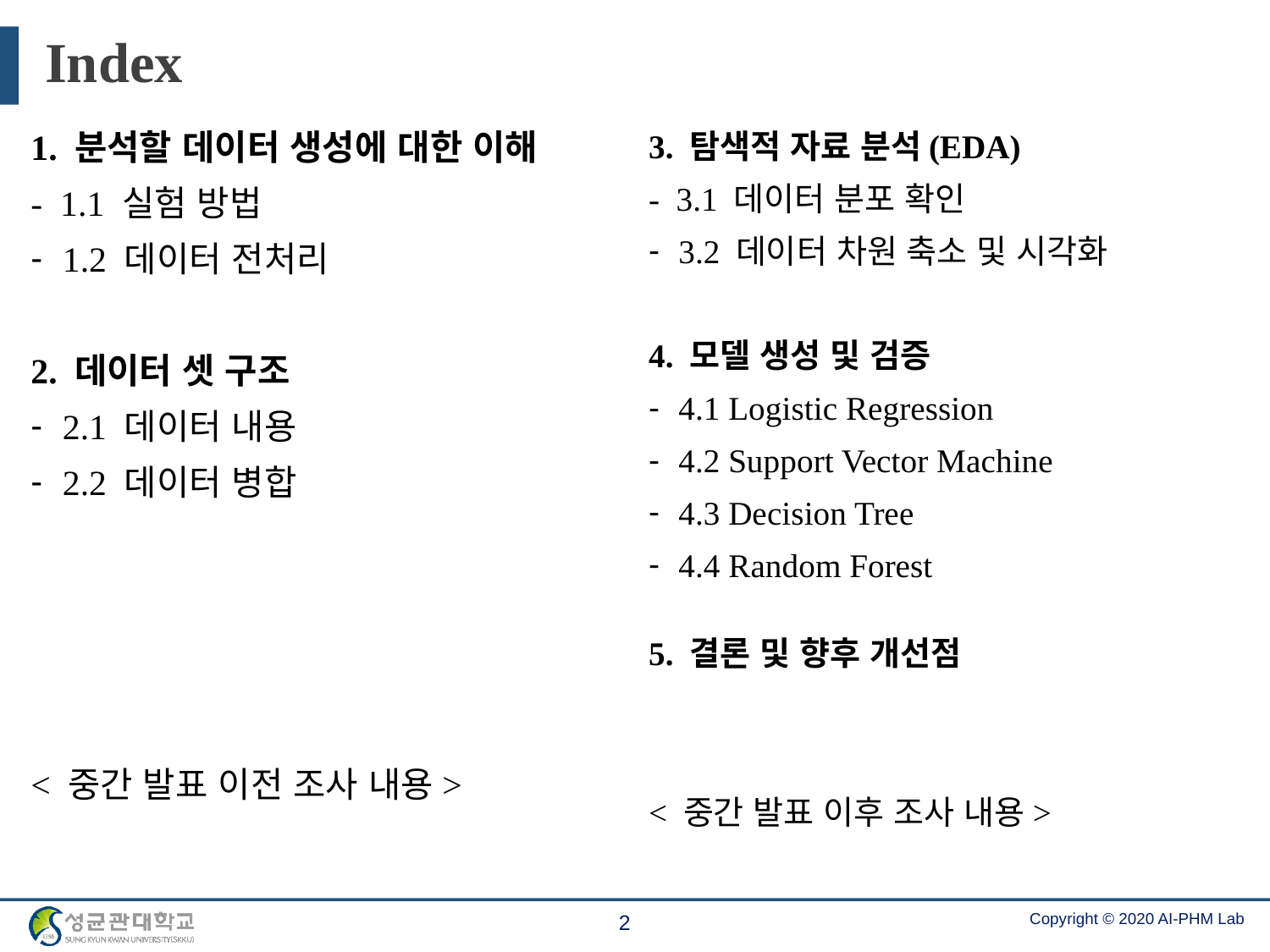

# Index
1. 분석할 데이터 생성에 대한 이해
-  1.1 실험 방법
1.2 데이터 전처리

2. 데이터 셋 구조
2.1 데이터 내용
2.2 데이터 병합

< 중간 발표 이전 조사 내용>
3. 탐색적 자료 분석(EDA)
-  3.1 데이터 분포 확인
3.2 데이터 차원 축소 및 시각화

4. 모델 생성 및 검증
4.1 Logistic Regression
4.2 Support Vector Machine
4.3 Decision Tree
4.4 Random Forest
5. 결론 및 향후 개선점
< 중간 발표 이후 조사 내용>